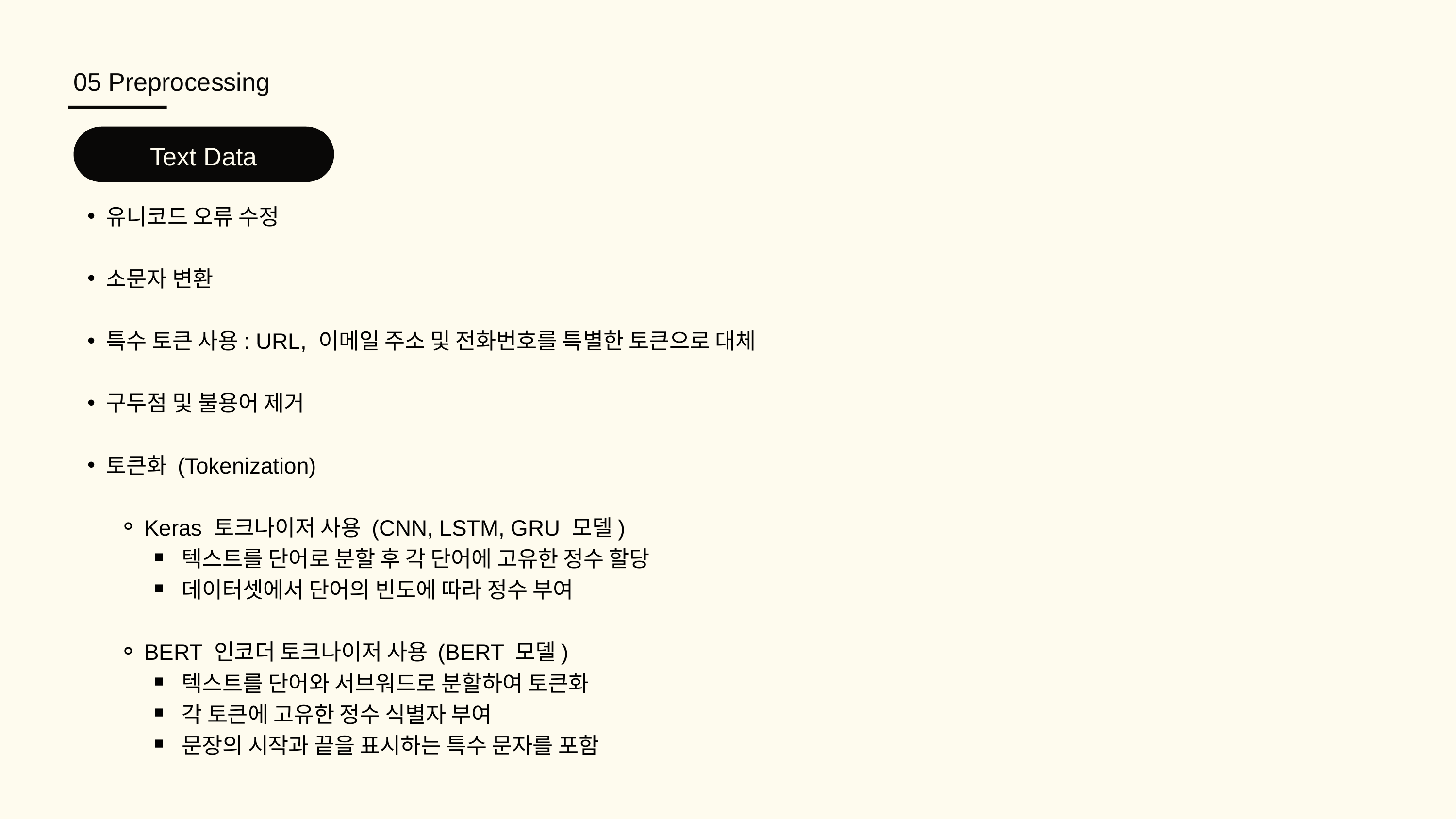

05 Preprocessing

Text Data
유니코드 오류 수정

소문자 변환

특수 토큰 사용: URL, 이메일 주소 및 전화번호를 특별한 토큰으로 대체

구두점 및 불용어 제거

토큰화 (Tokenization)

Keras 토크나이저 사용 (CNN, LSTM, GRU 모델)
텍스트를 단어로 분할 후 각 단어에 고유한 정수 할당
데이터셋에서 단어의 빈도에 따라 정수 부여

BERT 인코더 토크나이저 사용 (BERT 모델)
텍스트를 단어와 서브워드로 분할하여 토큰화
각 토큰에 고유한 정수 식별자 부여
문장의 시작과 끝을 표시하는 특수 문자를 포함